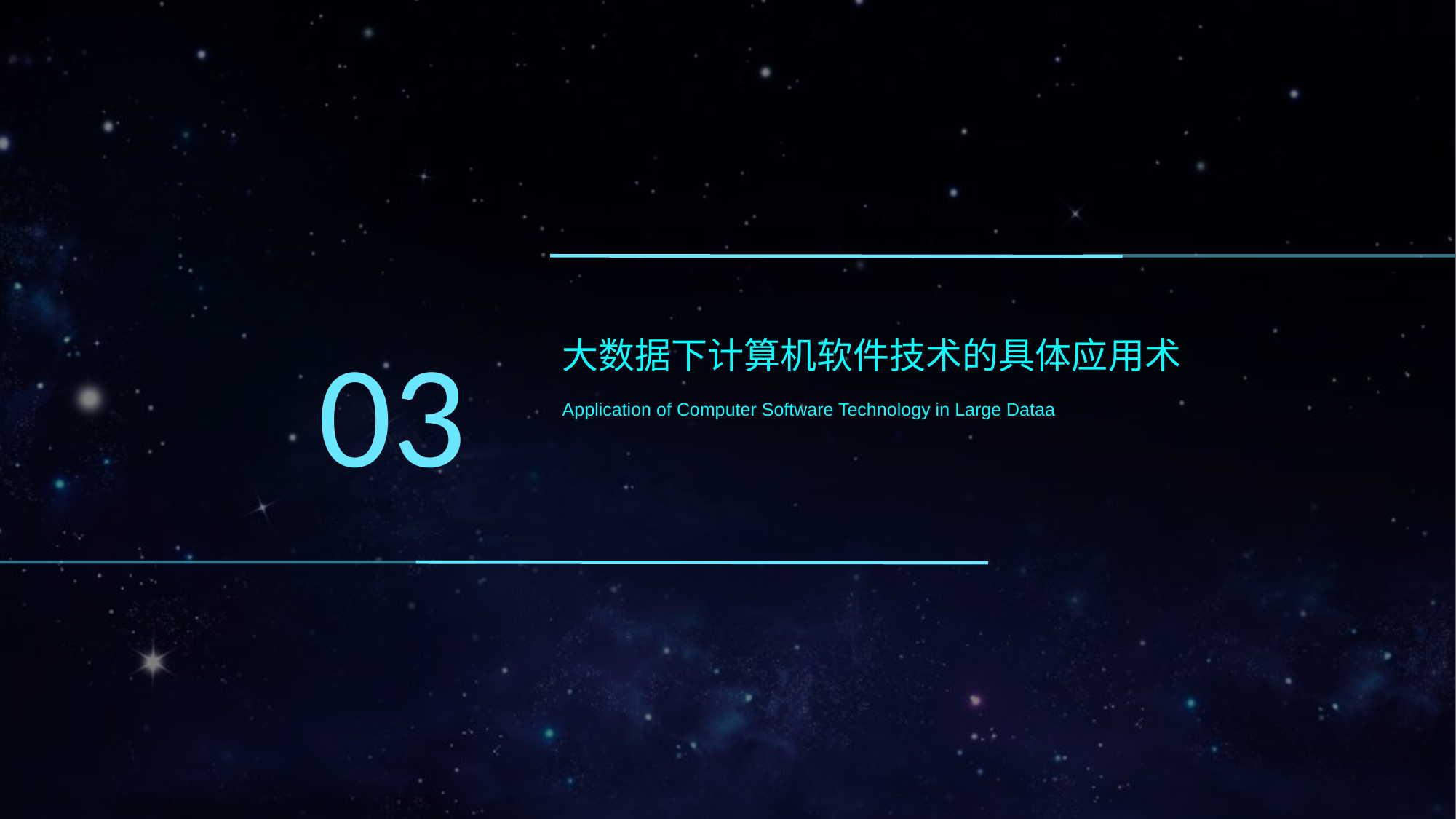

03
大数据下计算机软件技术的具体应用术
Application of Computer Software Technology in Large Dataa